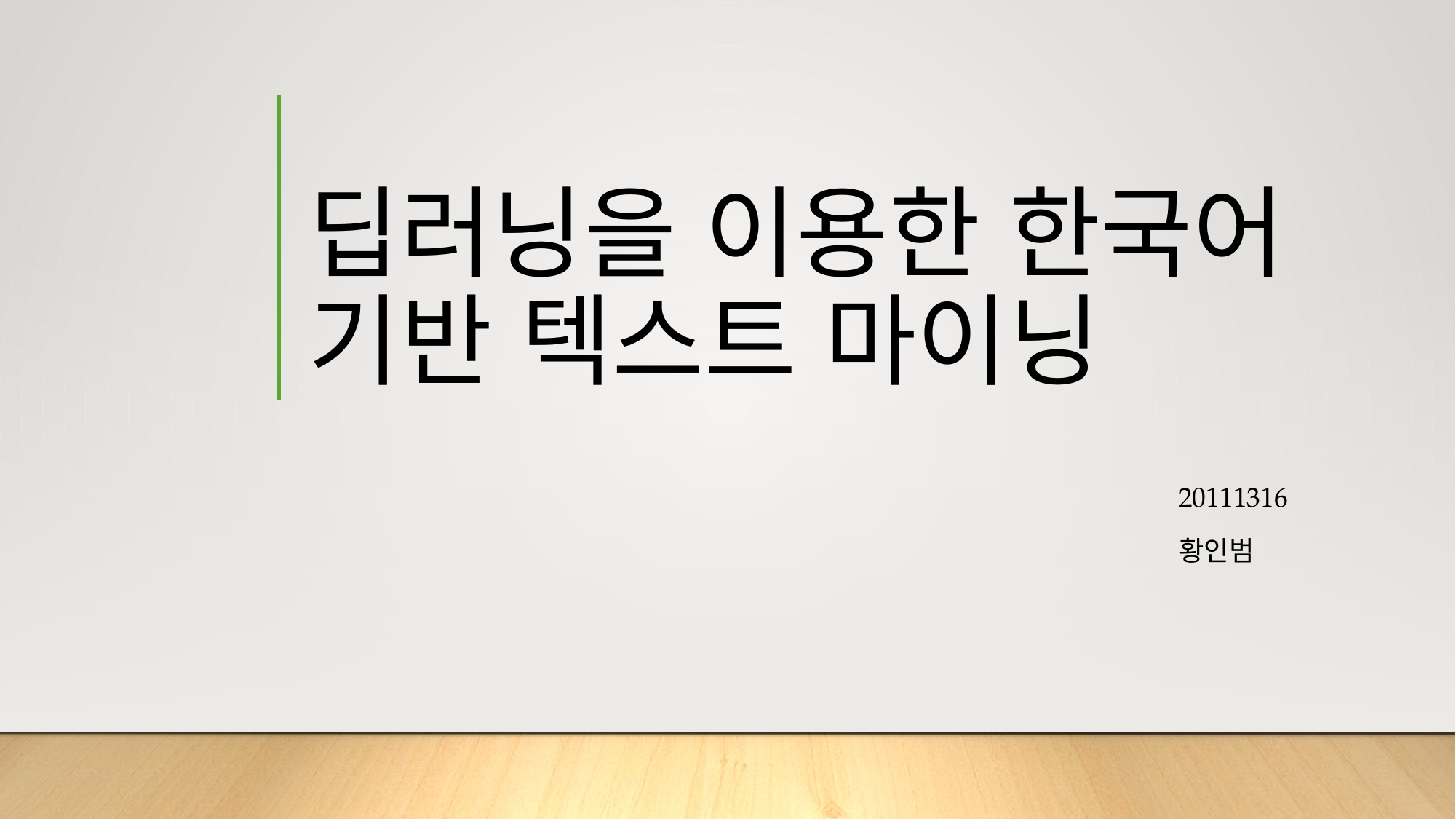

# 딥러닝을 이용한 한국어 기반 텍스트 마이닝
20111316
황인범